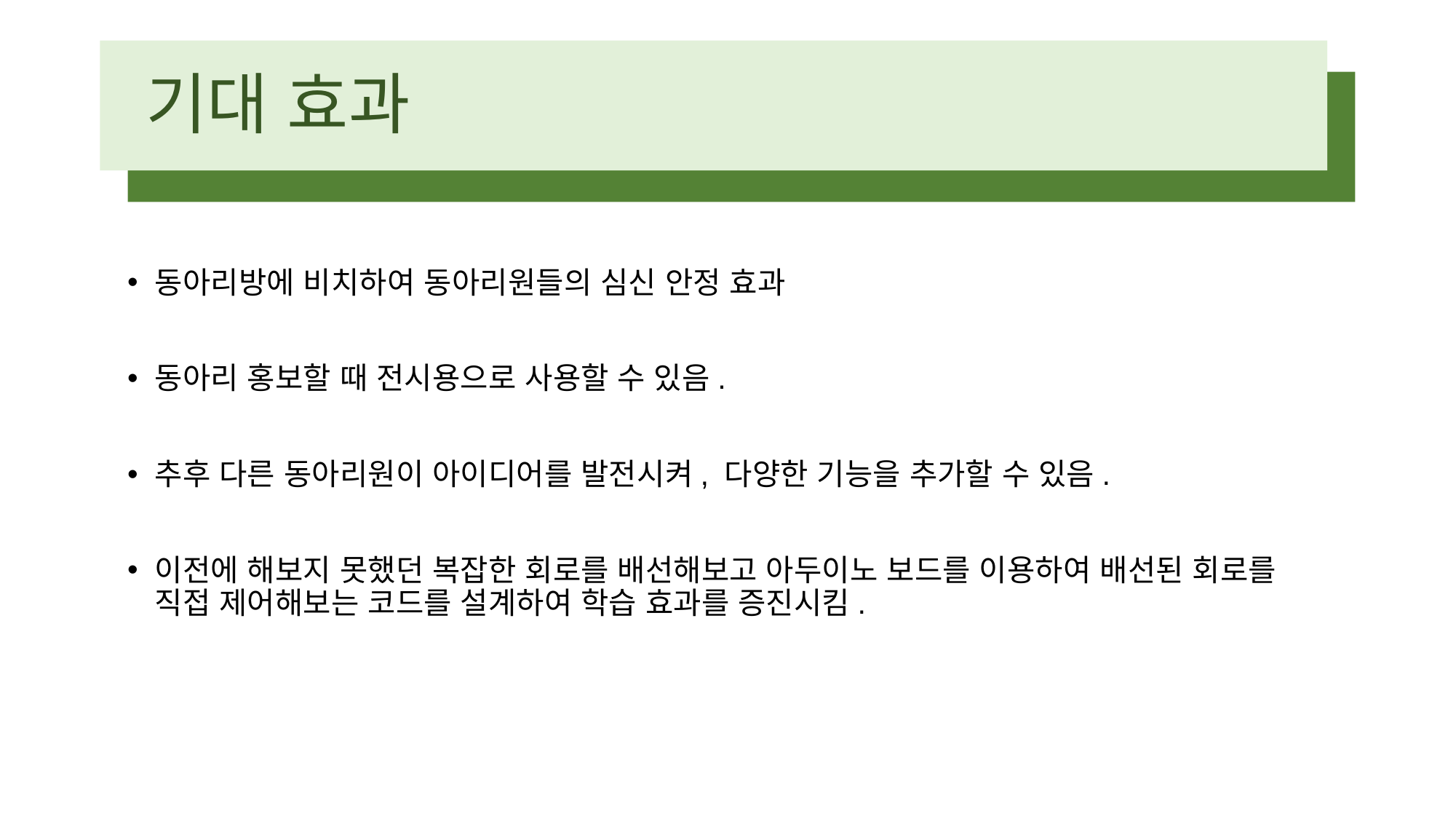

# 기대 효과
동아리방에 비치하여 동아리원들의 심신 안정 효과

동아리 홍보할 때 전시용으로 사용할 수 있음.

추후 다른 동아리원이 아이디어를 발전시켜, 다양한 기능을 추가할 수 있음.

이전에 해보지 못했던 복잡한 회로를 배선해보고 아두이노 보드를 이용하여 배선된 회로를 직접 제어해보는 코드를 설계하여 학습 효과를 증진시킴.